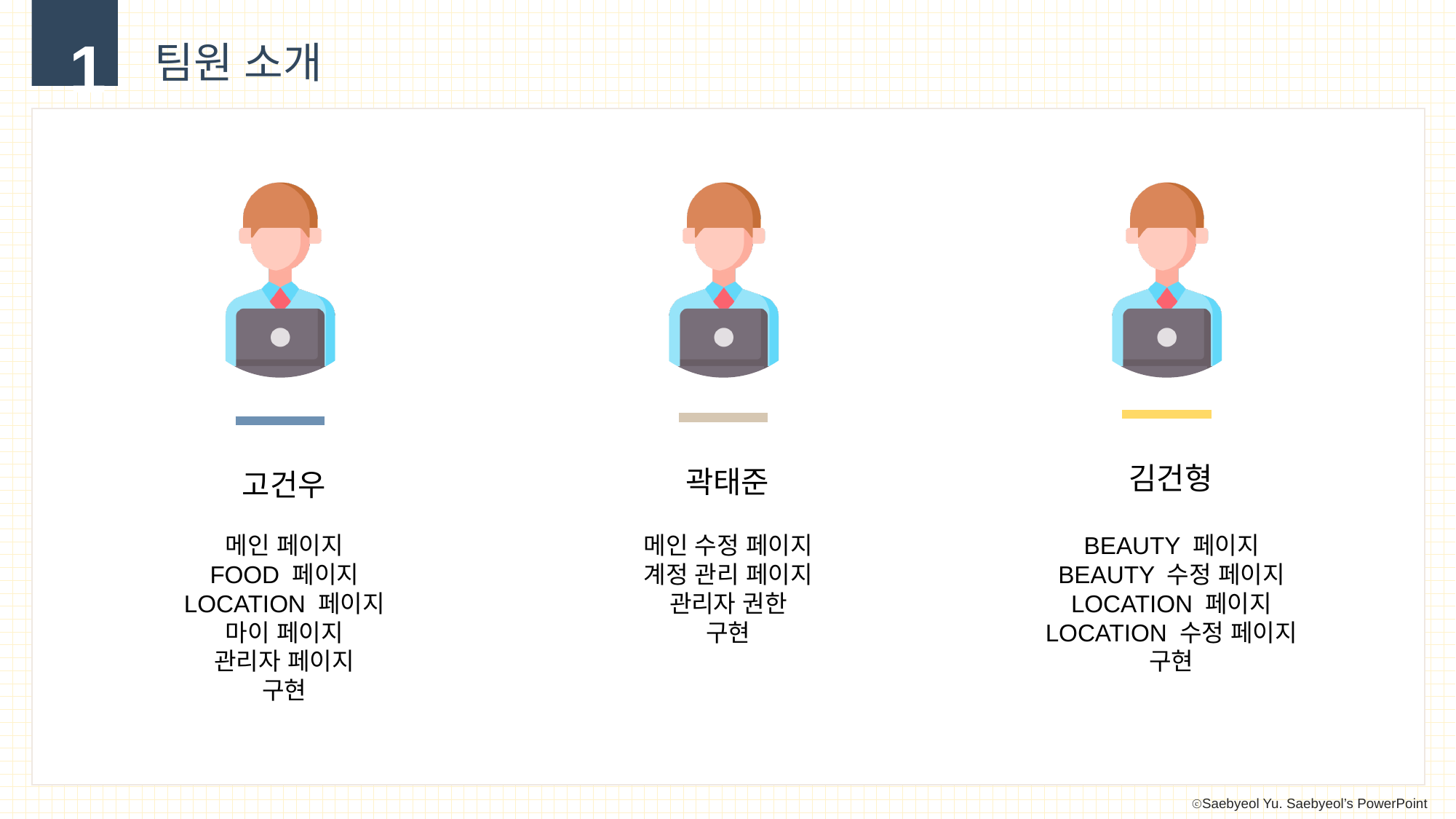

1
팀원 소개

김건형
곽태준
고건우
메인 페이지
FOOD 페이지
LOCATION 페이지
마이 페이지
관리자 페이지
구현
메인 수정 페이지
계정 관리 페이지
관리자 권한
구현
BEAUTY 페이지
BEAUTY 수정 페이지
LOCATION 페이지
LOCATION 수정 페이지
구현
내용을 입력하세요